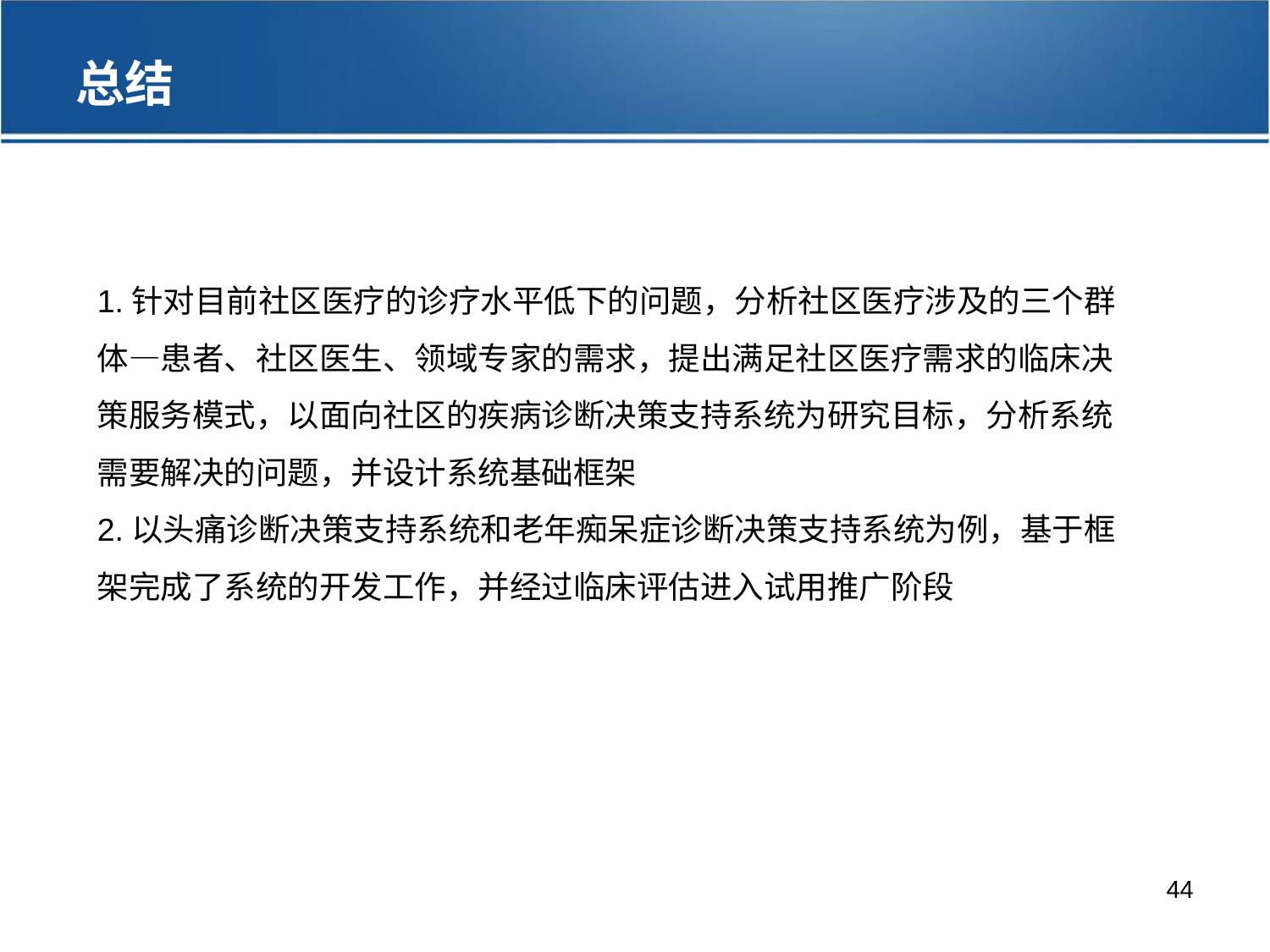

总结
1.针对目前社区医疗的诊疗水平低下的问题，分析社区医疗涉及的三个群体—患者、社区医生、领域专家的需求，提出满足社区医疗需求的临床决策服务模式，以面向社区的疾病诊断决策支持系统为研究目标，分析系统需要解决的问题，并设计系统基础框架
2.以头痛诊断决策支持系统和老年痴呆症诊断决策支持系统为例，基于框架完成了系统的开发工作，并经过临床评估进入试用推广阶段
44